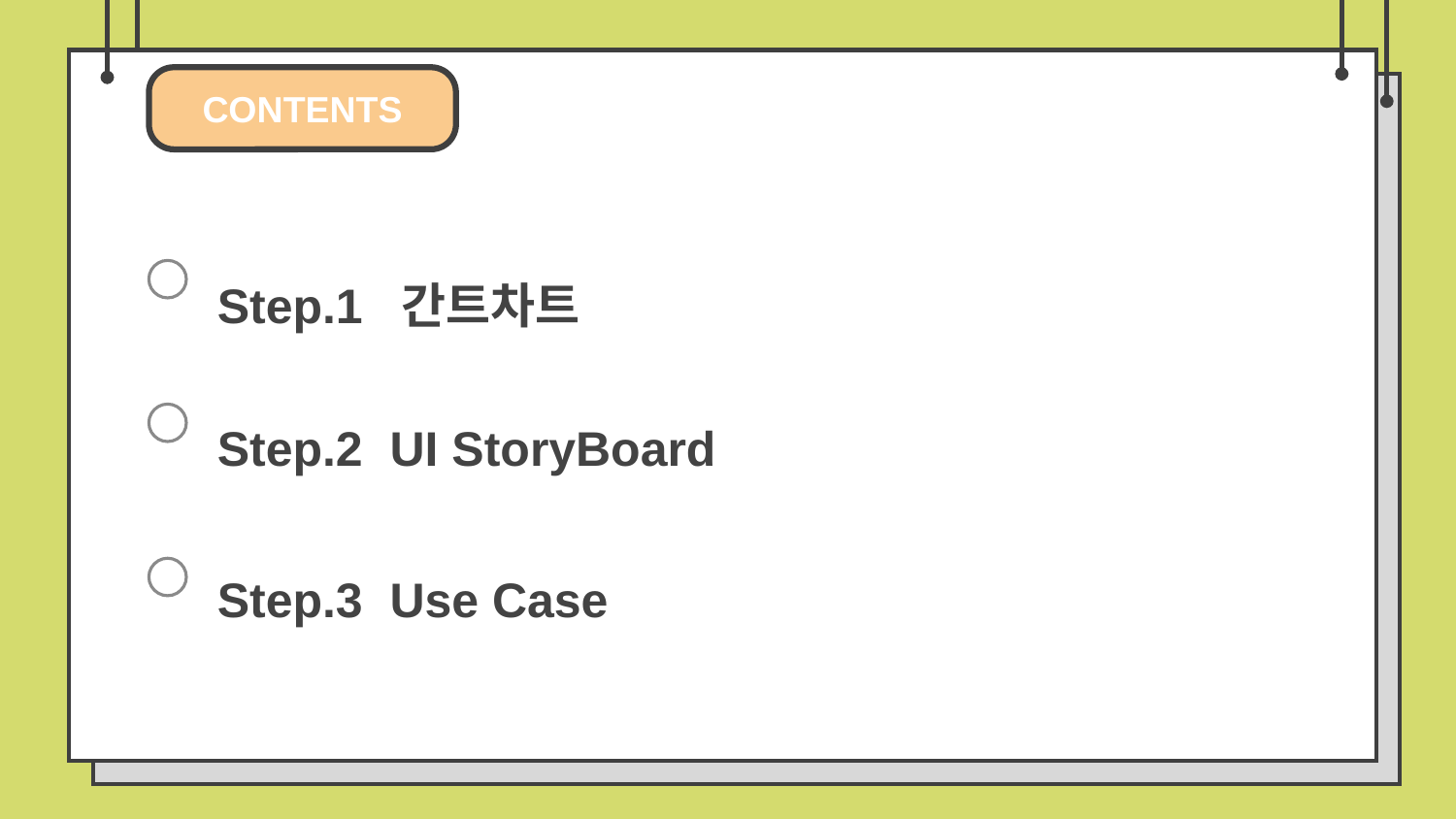

CONTENTS

Step.1  간트차트

Step.2  UI StoryBoard

Step.3  Use Case